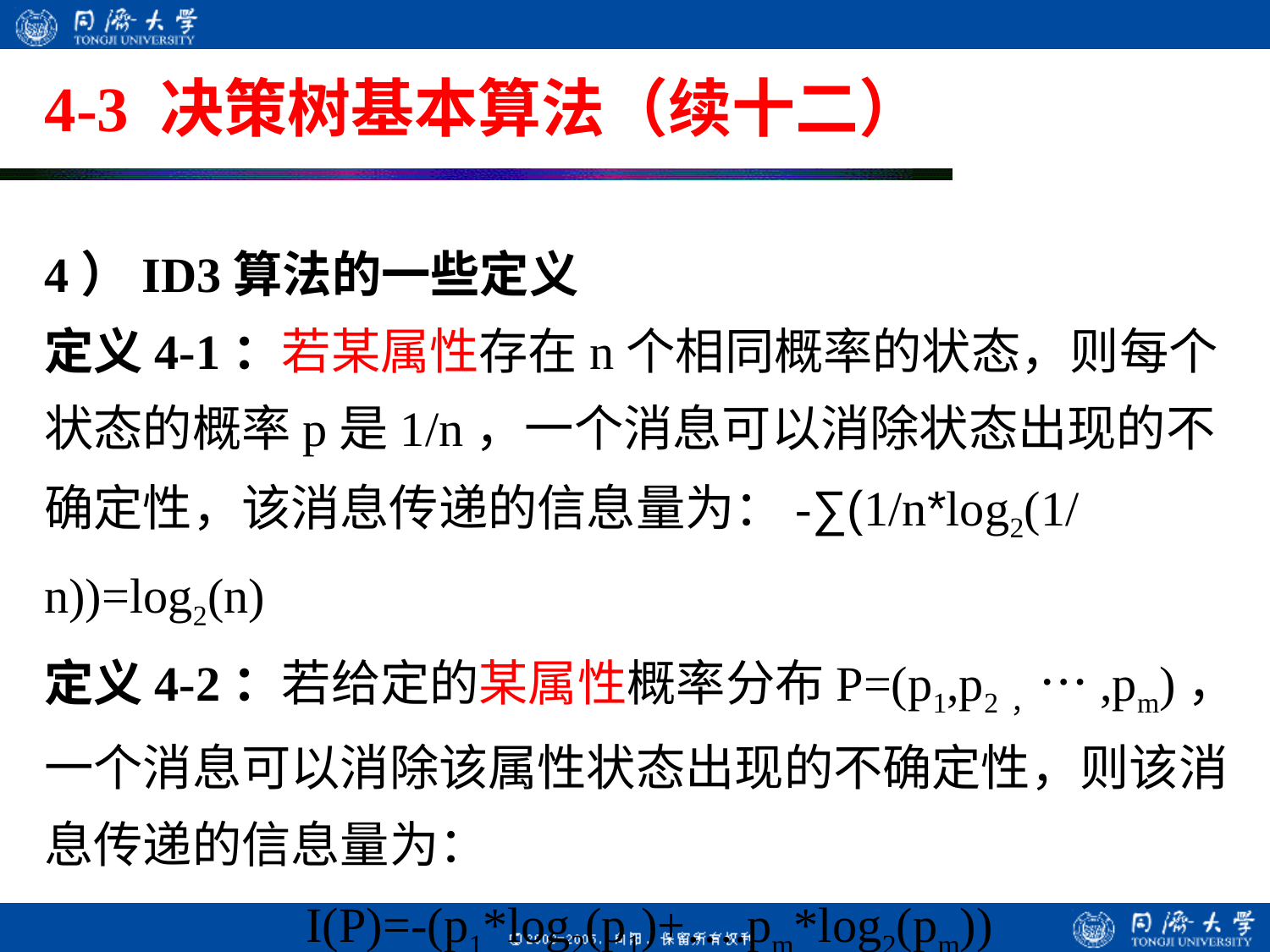

# 4-3 决策树基本算法（续十二）
4）ID3算法的一些定义
定义4-1：若某属性存在n个相同概率的状态，则每个状态的概率p是1/n，一个消息可以消除状态出现的不确定性，该消息传递的信息量为：-∑(1/n*log2(1/n))=log2(n)
定义4-2：若给定的某属性概率分布P=(p1,p2，…,pm)，一个消息可以消除该属性状态出现的不确定性，则该消息传递的信息量为：
 I(P)=-(p1*log2(p1)+….pm*log2(pm))